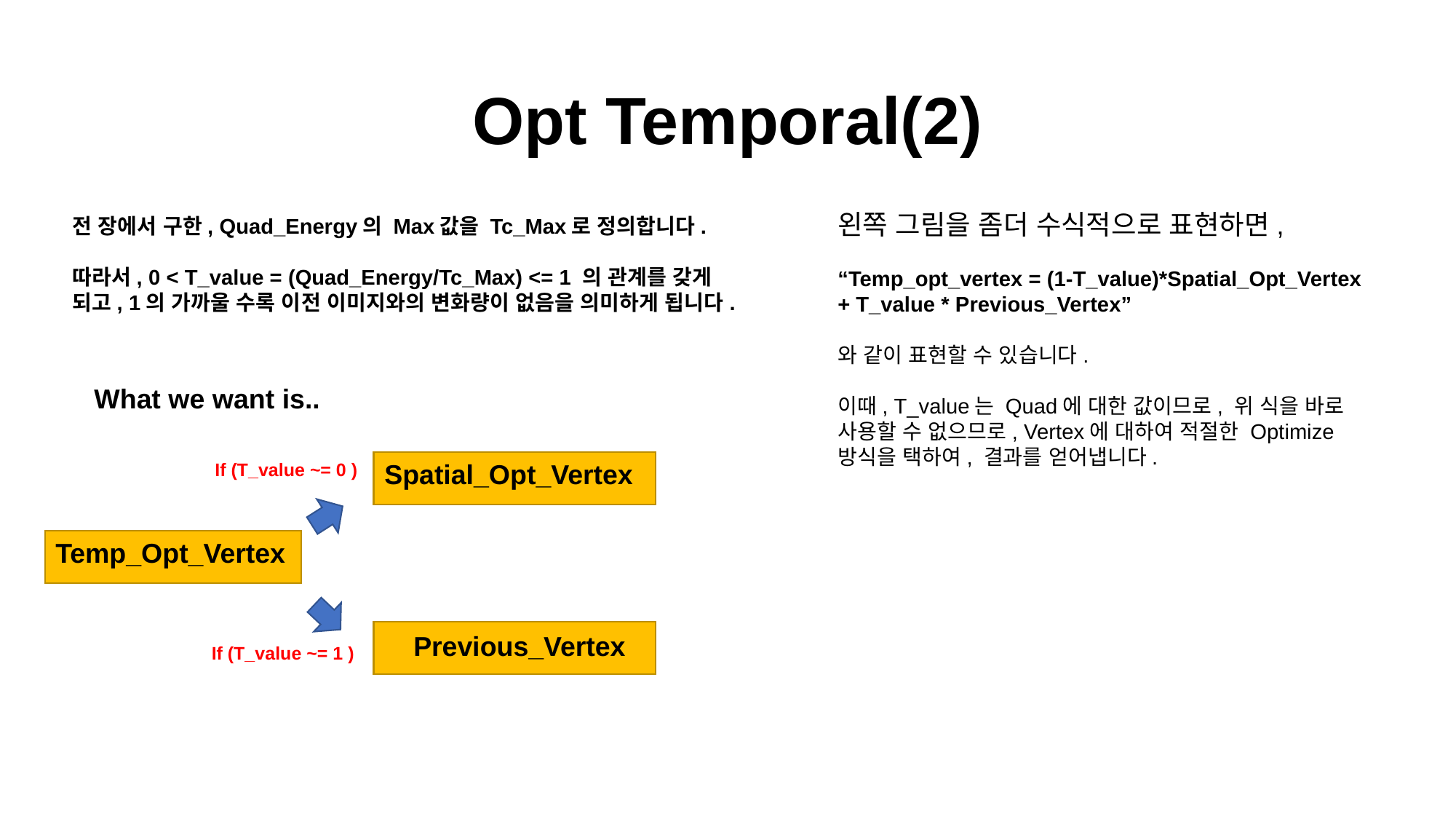

# Opt Temporal(2)
왼쪽 그림을 좀더 수식적으로 표현하면,

“Temp_opt_vertex = (1-T_value)*Spatial_Opt_Vertex + T_value * Previous_Vertex”

와 같이 표현할 수 있습니다.

이때, T_value는 Quad에 대한 값이므로, 위 식을 바로 사용할 수 없으므로, Vertex에 대하여 적절한 Optimize 방식을 택하여, 결과를 얻어냅니다.
전 장에서 구한, Quad_Energy의 Max값을 Tc_Max로 정의합니다.

따라서, 0 < T_value = (Quad_Energy/Tc_Max) <= 1 의 관계를 갖게 되고, 1의 가까울 수록 이전 이미지와의 변화량이 없음을 의미하게 됩니다.

What we want is..
Spatial_Opt_Vertex

If (T_value ~= 0 )

Temp_Opt_Vertex

Previous_Vertex
If (T_value ~= 1 )